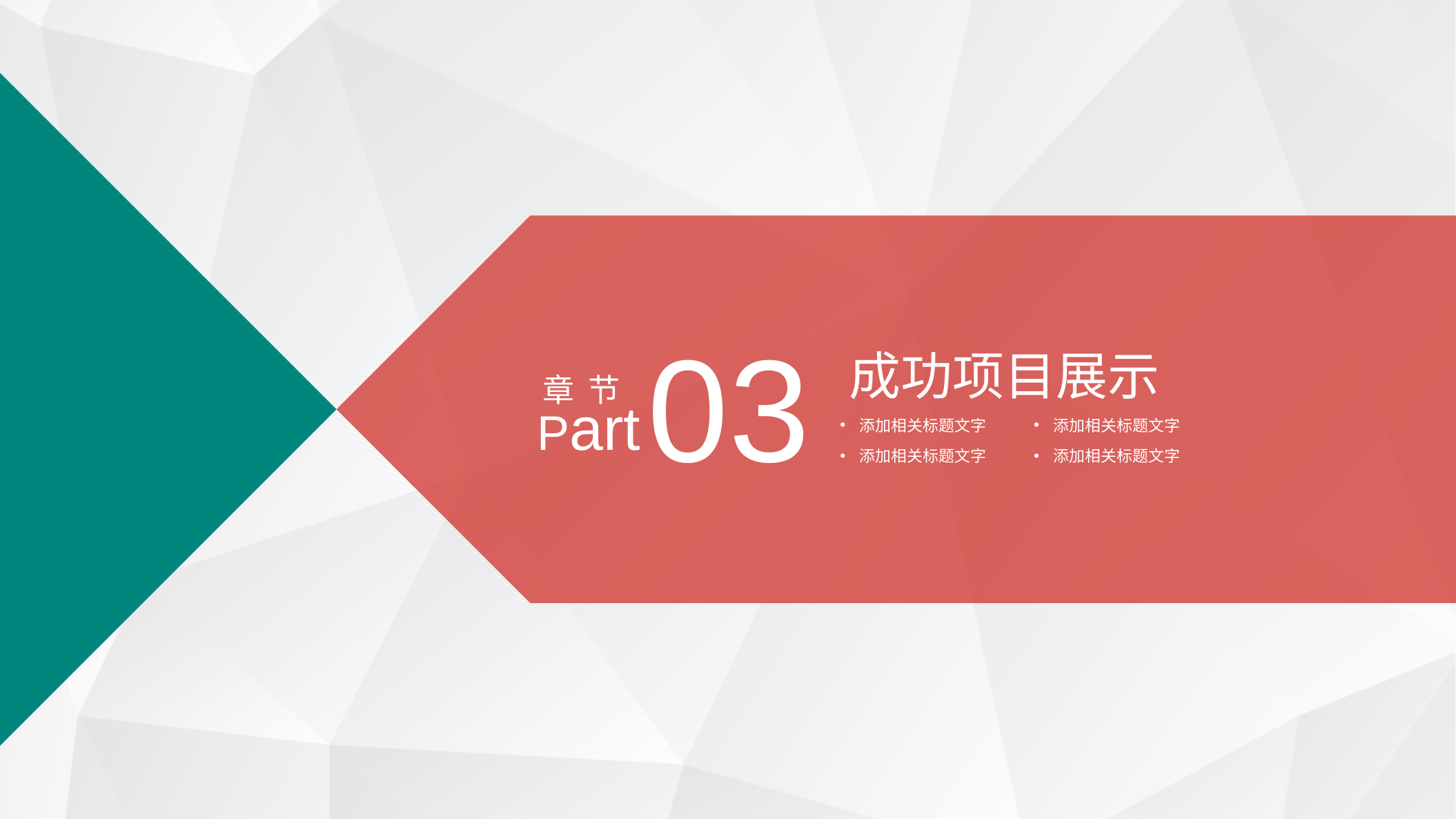

03
成功项目展示
章  节
Part
添加相关标题文字
添加相关标题文字
添加相关标题文字
添加相关标题文字